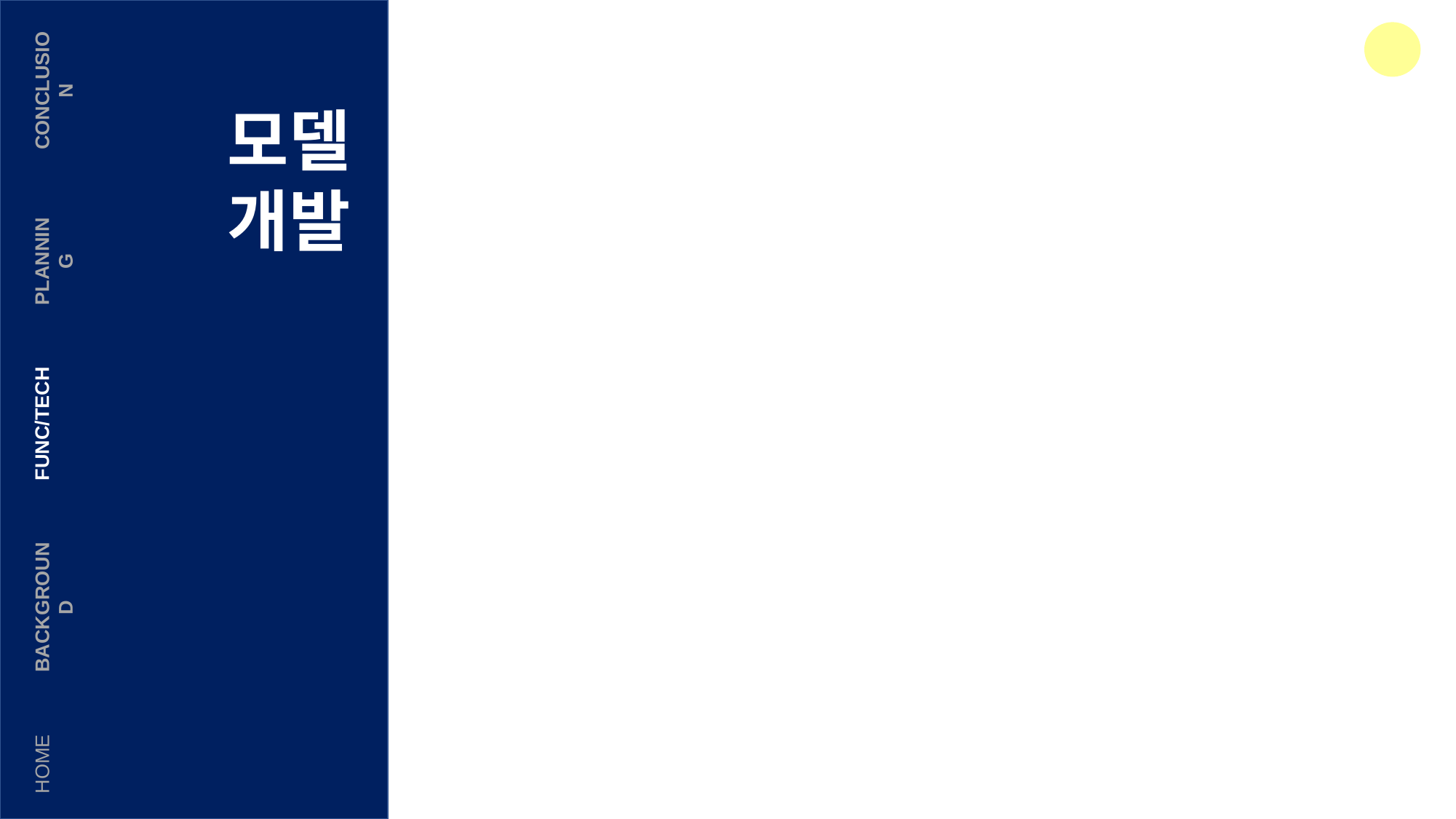

CONCLUSION
모델
개발
PLANNING
FUNC/TECH
BACKGROUND
HOME